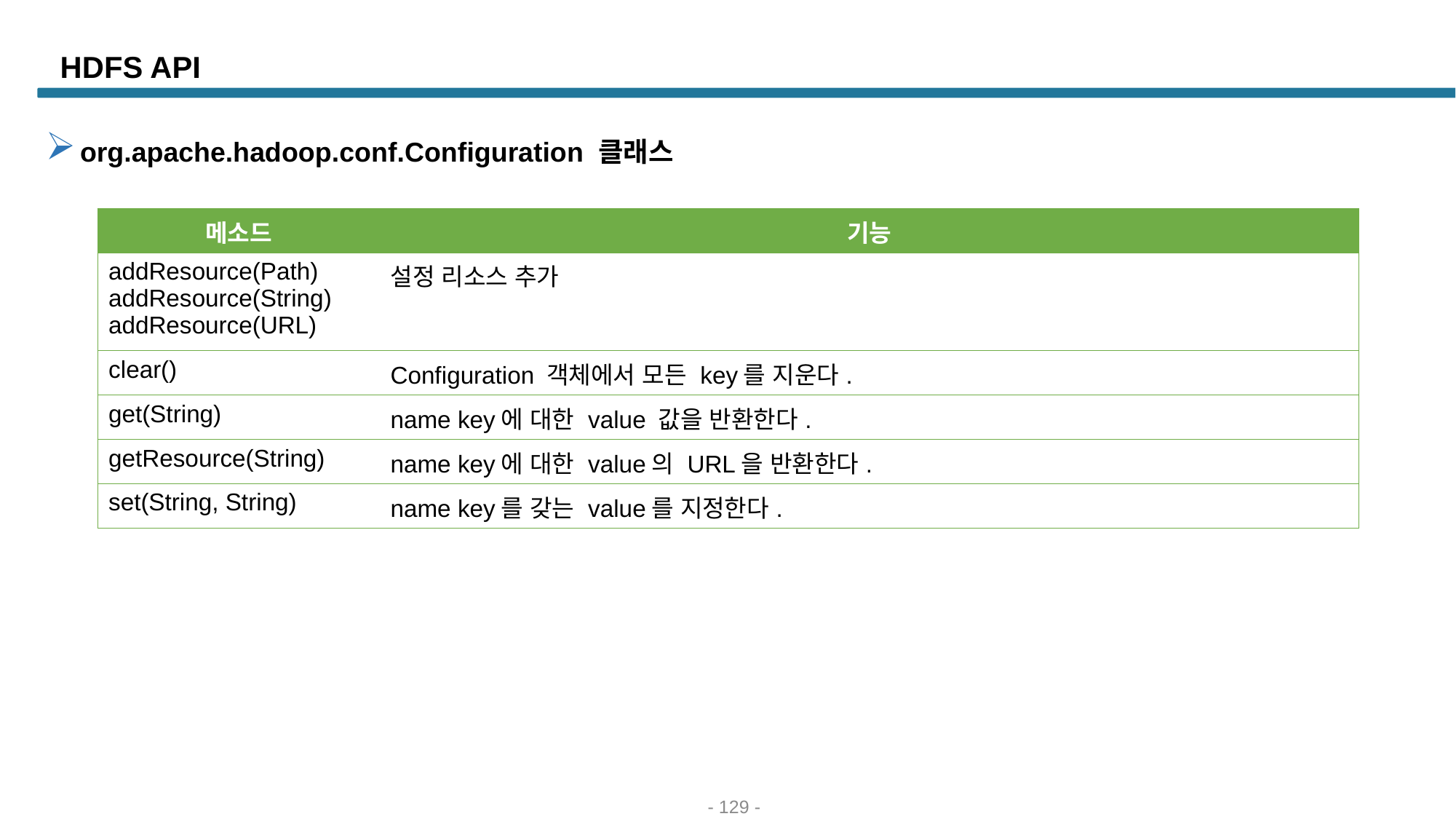

# HDFS API
org.apache.hadoop.conf.Configuration 클래스
| 메소드 | 기능 |
| --- | --- |
| addResource(Path) addResource(String) addResource(URL) | 설정 리소스 추가 |
| clear() | Configuration 객체에서 모든 key를 지운다. |
| get(String) | name key에 대한 value 값을 반환한다. |
| getResource(String) | name key에 대한 value의 URL을 반환한다. |
| set(String, String) | name key를 갖는 value를 지정한다. |
- 129 -